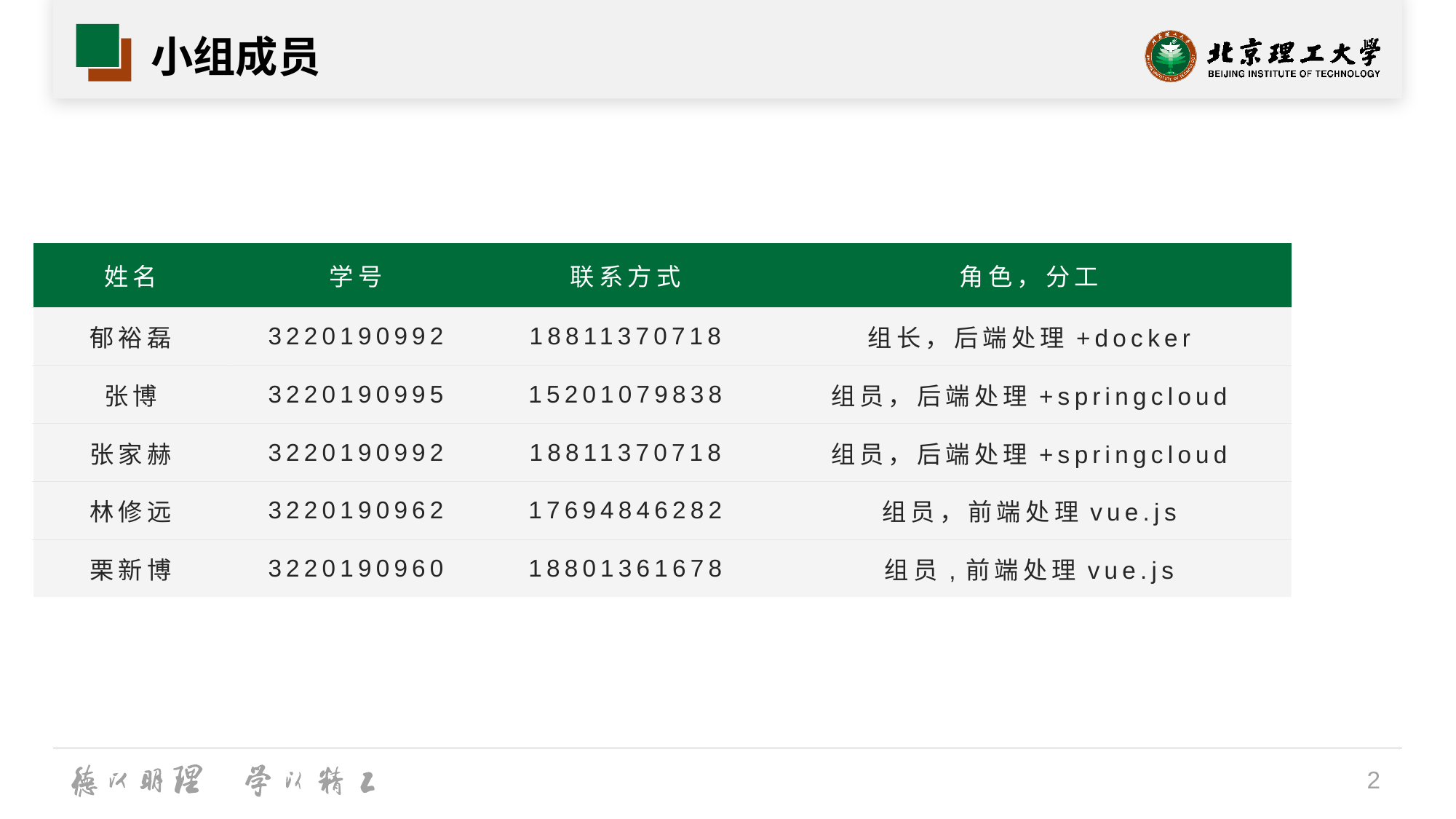

# 小组成员
| 姓名 | 学号 | 联系方式 | 角色，分工 |
| --- | --- | --- | --- |
| 郁裕磊 | 3220190992 | 18811370718 | 组长，后端处理+docker |
| 张博 | 3220190995 | 15201079838 | 组员，后端处理+springcloud |
| 张家赫 | 3220190992 | 18811370718 | 组员，后端处理+springcloud |
| 林修远 | 3220190962 | 17694846282 | 组员，前端处理vue.js |
| 栗新博 | 3220190960 | 18801361678 | 组员,前端处理vue.js |